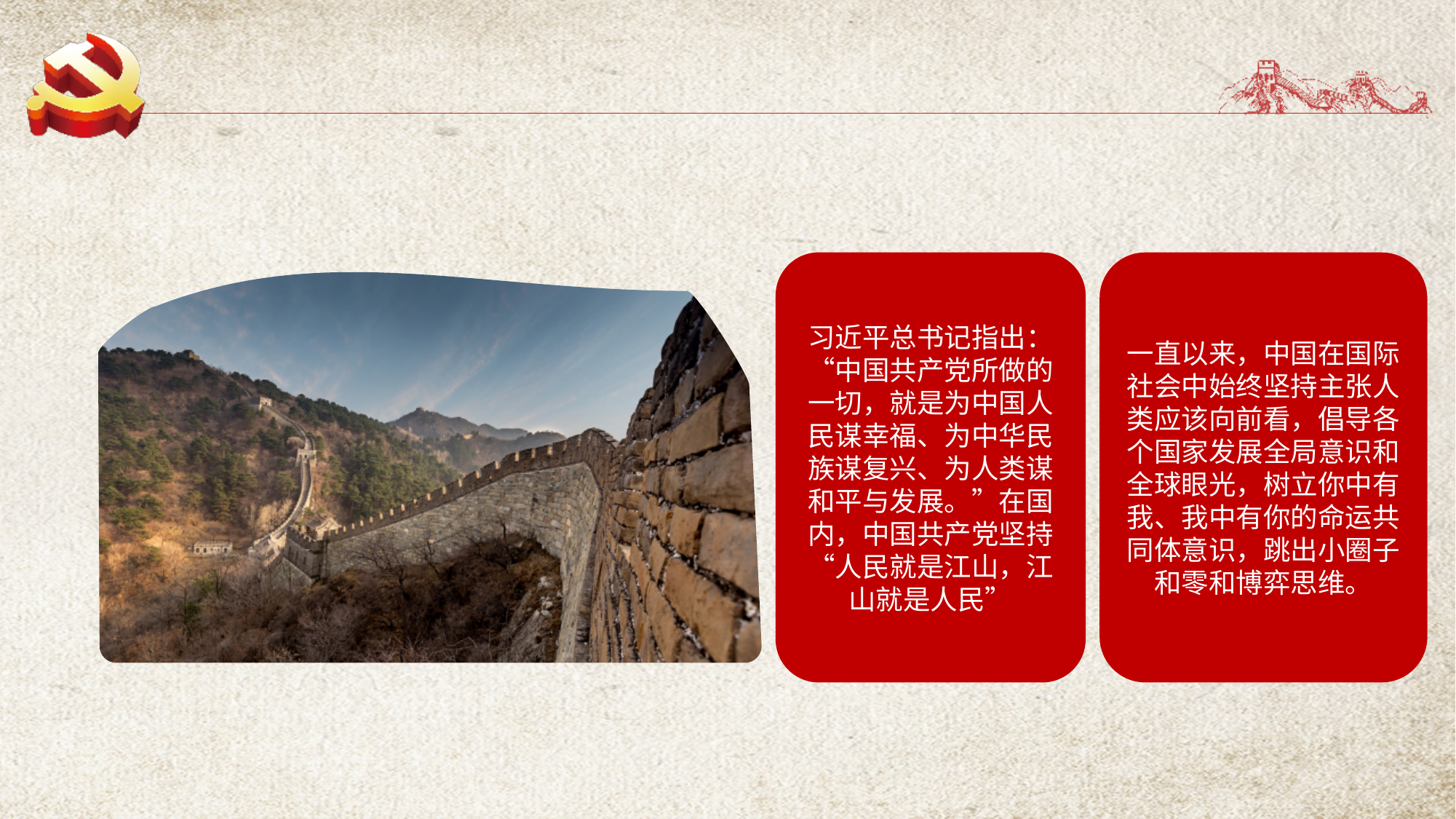

习近平总书记指出：“中国共产党所做的一切，就是为中国人民谋幸福、为中华民族谋复兴、为人类谋和平与发展。”在国内，中国共产党坚持“人民就是江山，江山就是人民”
一直以来，中国在国际社会中始终坚持主张人类应该向前看，倡导各个国家发展全局意识和全球眼光，树立你中有我、我中有你的命运共同体意识，跳出小圈子和零和博弈思维。

结合新时代新要求，推动全党围绕守初心、担使命，找差距、抓落实切实搞好主题教育。